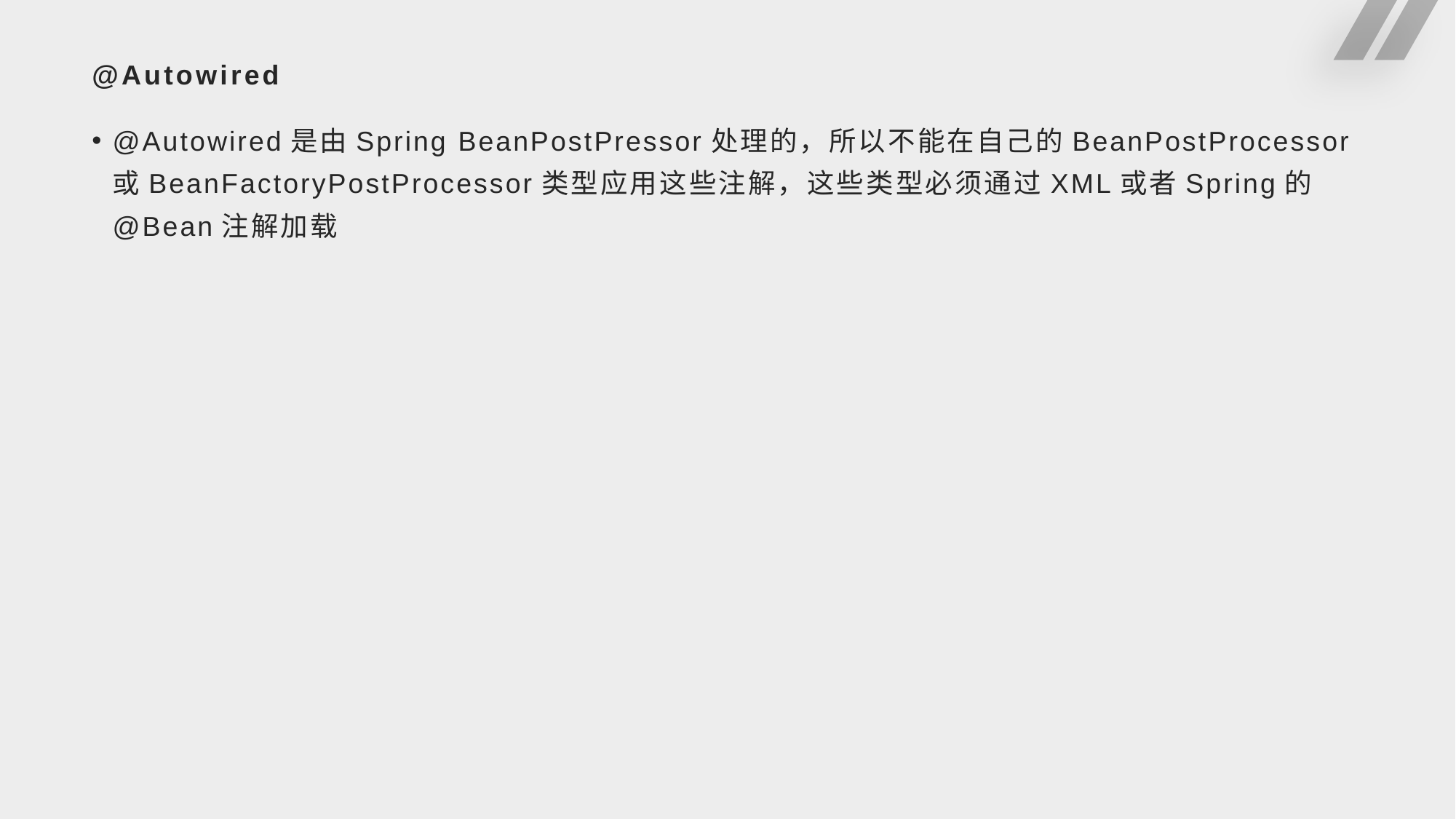

# @Autowired
@Autowired是由Spring BeanPostPressor处理的，所以不能在自己的BeanPostProcessor或BeanFactoryPostProcessor类型应用这些注解，这些类型必须通过XML或者Spring的@Bean注解加载